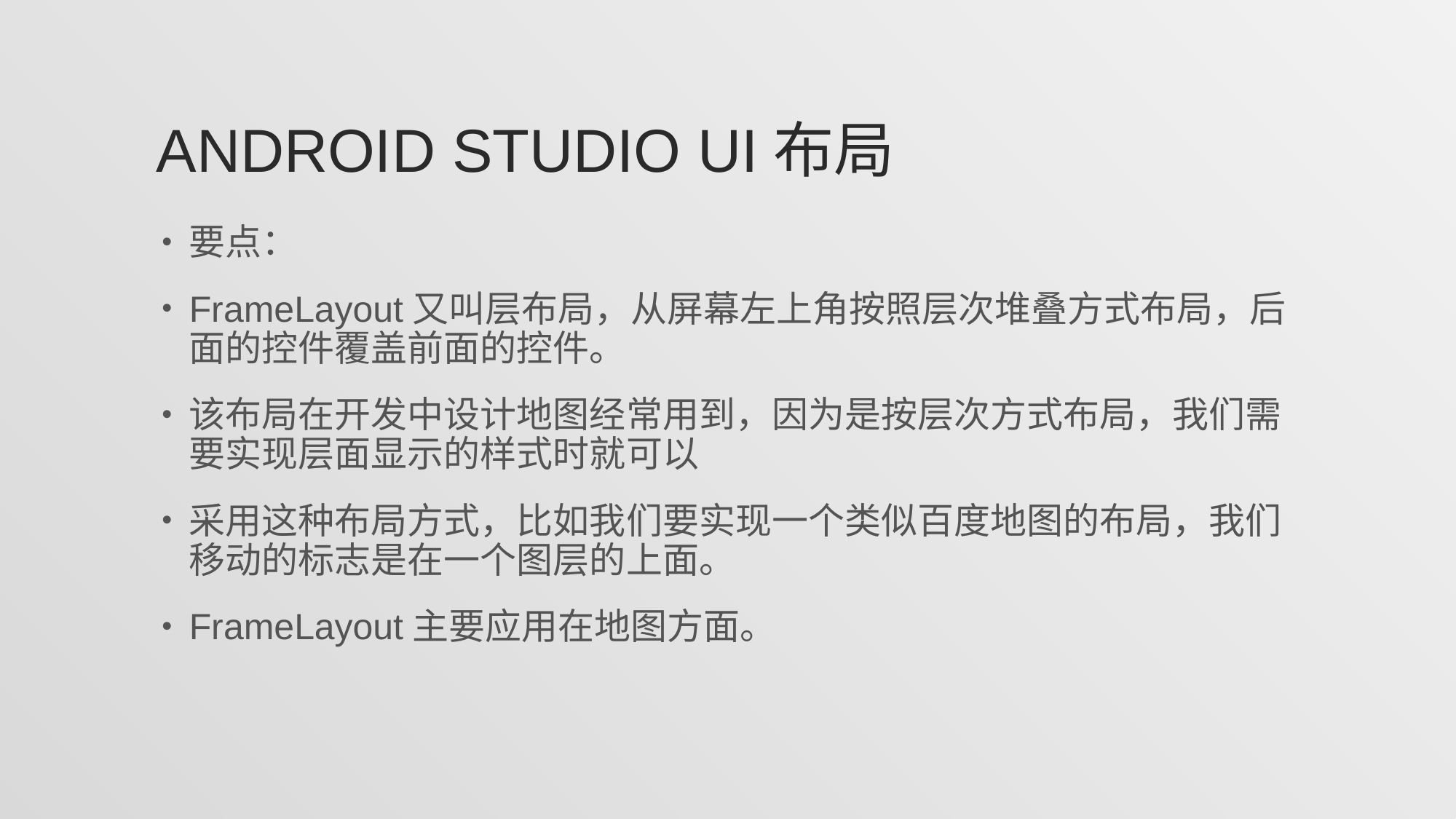

# Android studio UI布局
要点：
FrameLayout又叫层布局，从屏幕左上角按照层次堆叠方式布局，后面的控件覆盖前面的控件。
该布局在开发中设计地图经常用到，因为是按层次方式布局，我们需要实现层面显示的样式时就可以
采用这种布局方式，比如我们要实现一个类似百度地图的布局，我们移动的标志是在一个图层的上面。
FrameLayout主要应用在地图方面。